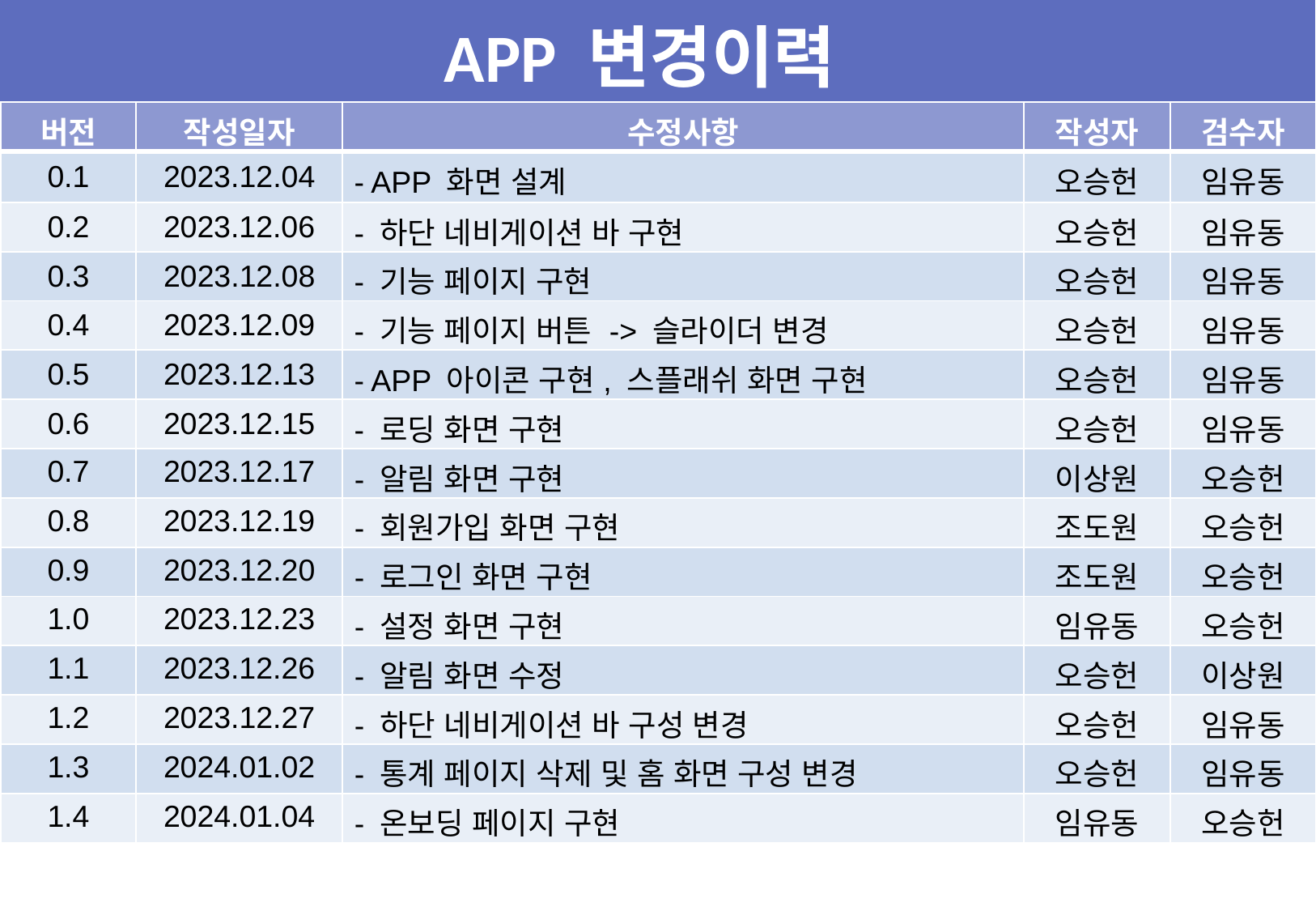

APP 변경이력
| 버전 | 작성일자 | 수정사항 | 작성자 | 검수자 |
| --- | --- | --- | --- | --- |
| 0.1 | 2023.12.04 | - APP 화면 설계 | 오승헌 | 임유동 |
| 0.2 | 2023.12.06 | - 하단 네비게이션 바 구현 | 오승헌 | 임유동 |
| 0.3 | 2023.12.08 | - 기능 페이지 구현 | 오승헌 | 임유동 |
| 0.4 | 2023.12.09 | - 기능 페이지 버튼 -> 슬라이더 변경 | 오승헌 | 임유동 |
| 0.5 | 2023.12.13 | - APP 아이콘 구현, 스플래쉬 화면 구현 | 오승헌 | 임유동 |
| 0.6 | 2023.12.15 | - 로딩 화면 구현 | 오승헌 | 임유동 |
| 0.7 | 2023.12.17 | - 알림 화면 구현 | 이상원 | 오승헌 |
| 0.8 | 2023.12.19 | - 회원가입 화면 구현 | 조도원 | 오승헌 |
| 0.9 | 2023.12.20 | - 로그인 화면 구현 | 조도원 | 오승헌 |
| 1.0 | 2023.12.23 | - 설정 화면 구현 | 임유동 | 오승헌 |
| 1.1 | 2023.12.26 | - 알림 화면 수정 | 오승헌 | 이상원 |
| 1.2 | 2023.12.27 | - 하단 네비게이션 바 구성 변경 | 오승헌 | 임유동 |
| 1.3 | 2024.01.02 | - 통계 페이지 삭제 및 홈 화면 구성 변경 | 오승헌 | 임유동 |
| 1.4 | 2024.01.04 | - 온보딩 페이지 구현 | 임유동 | 오승헌 |